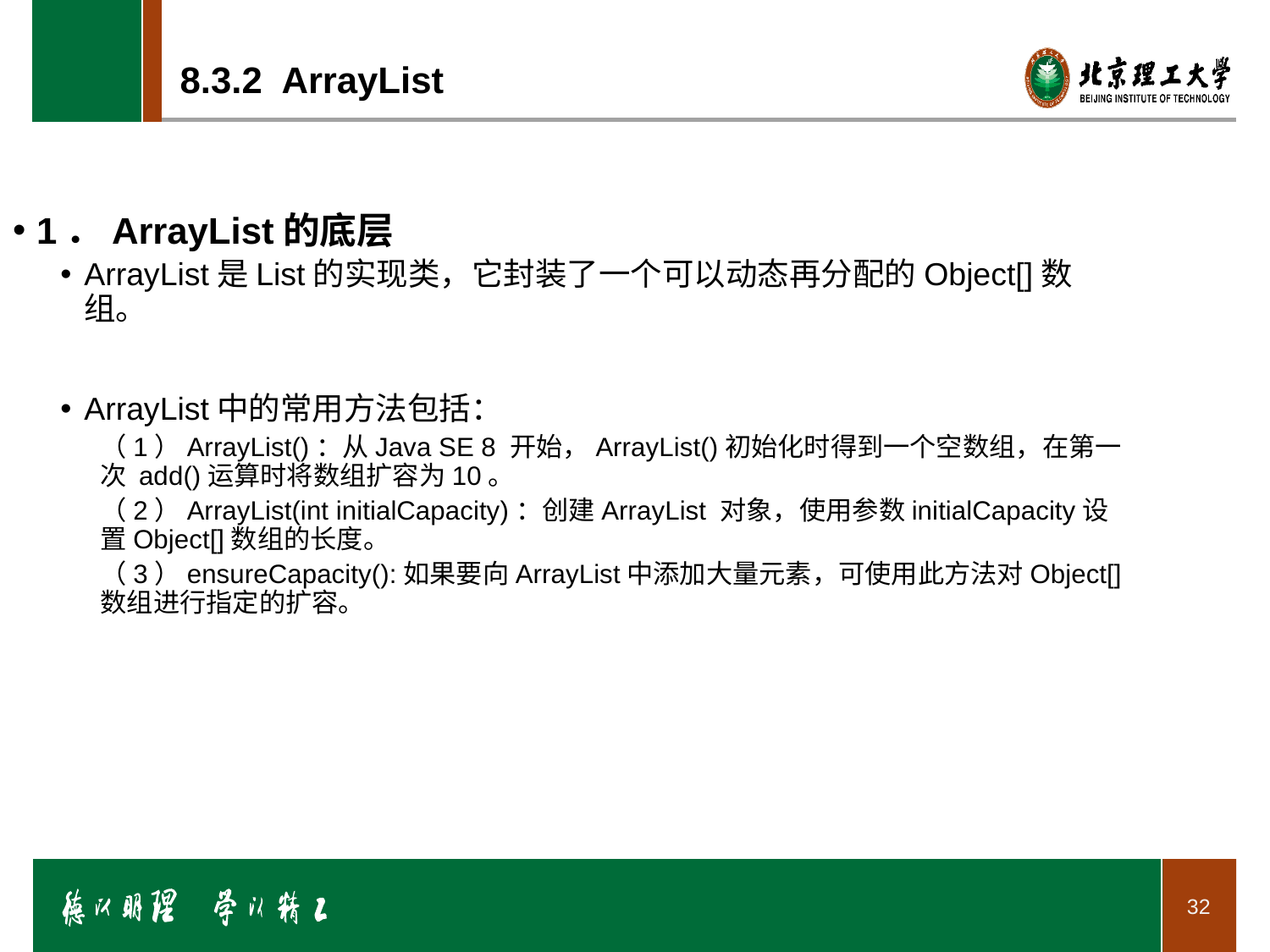

# 8.3.2  ArrayList
1．ArrayList的底层
ArrayList是List的实现类，它封装了一个可以动态再分配的Object[]数组。

ArrayList中的常用方法包括：
（1）ArrayList()：从Java SE 8 开始，ArrayList()初始化时得到一个空数组，在第一次 add()运算时将数组扩容为10。
（2）ArrayList(int initialCapacity)：创建ArrayList 对象，使用参数initialCapacity设置Object[]数组的长度。
（3）ensureCapacity():如果要向ArrayList中添加大量元素，可使用此方法对Object[]数组进行指定的扩容。